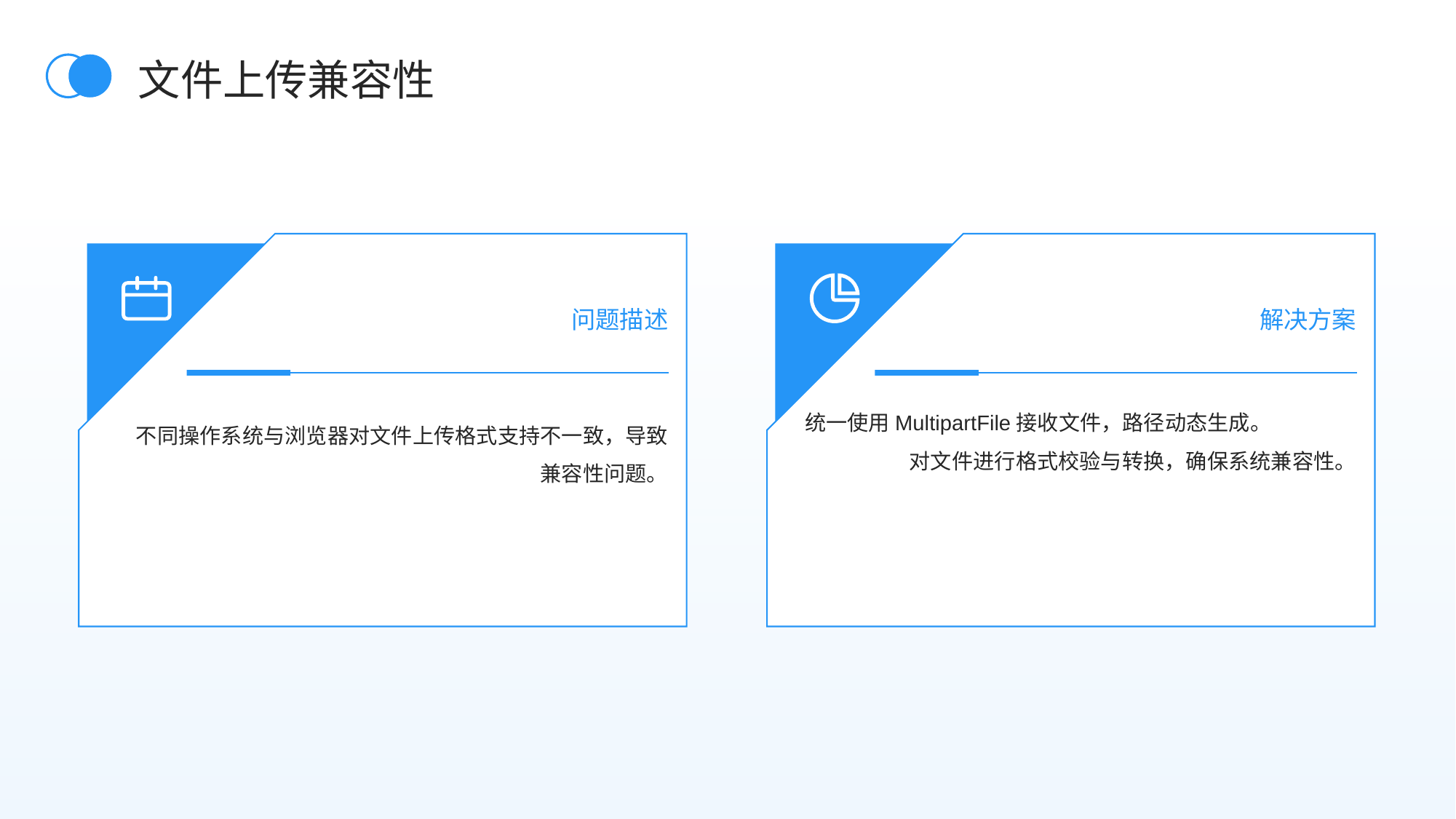

文件上传兼容性

问题描述
解决方案

不同操作系统与浏览器对文件上传格式支持不一致，导致兼容性问题。
统一使用MultipartFile接收文件，路径动态生成。
对文件进行格式校验与转换，确保系统兼容性。